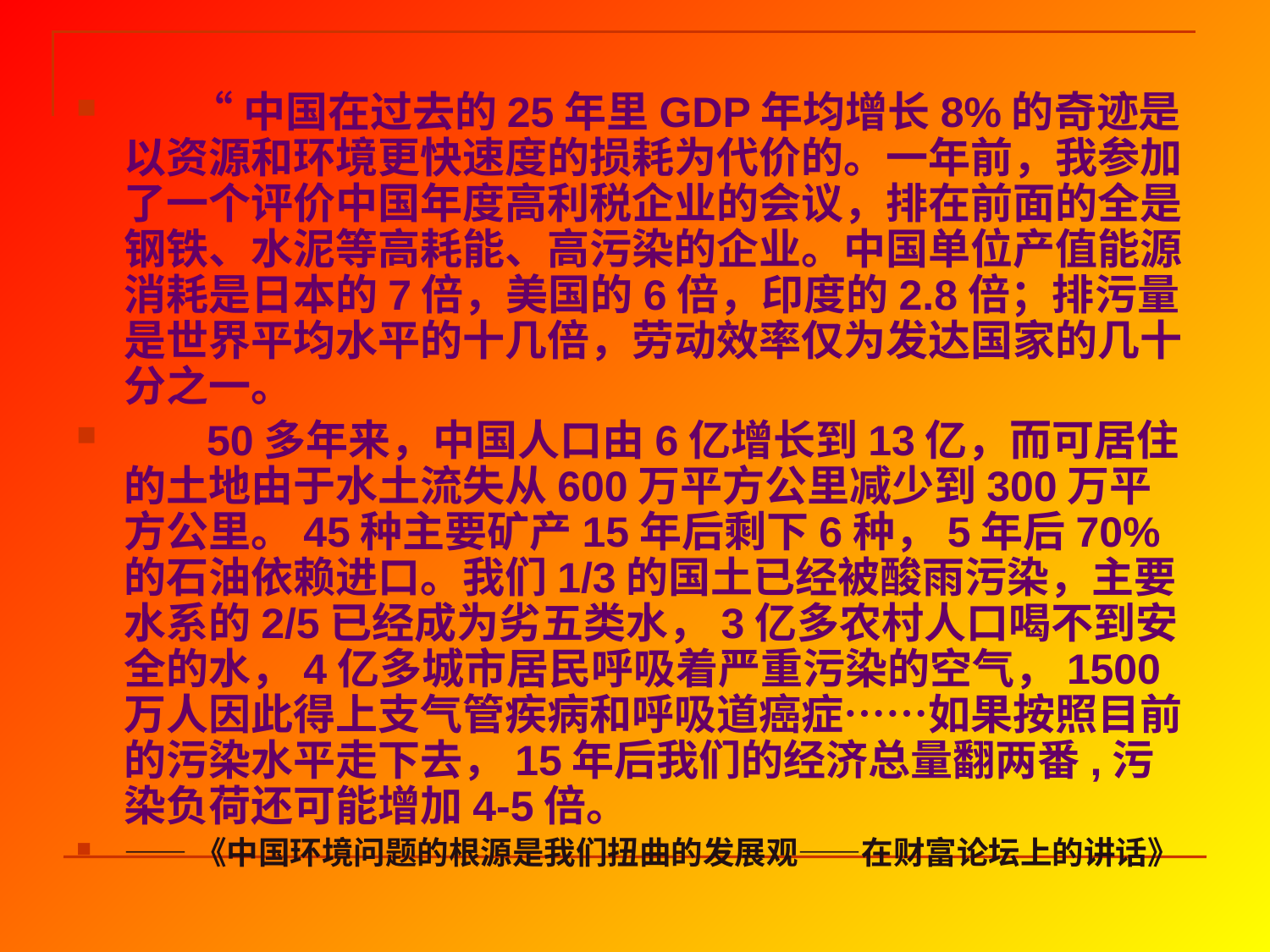

“中国在过去的25年里GDP年均增长8%的奇迹是以资源和环境更快速度的损耗为代价的。一年前，我参加了一个评价中国年度高利税企业的会议，排在前面的全是钢铁、水泥等高耗能、高污染的企业。中国单位产值能源消耗是日本的7倍，美国的6倍，印度的2.8倍；排污量是世界平均水平的十几倍，劳动效率仅为发达国家的几十分之一。
       50多年来，中国人口由6亿增长到13亿，而可居住的土地由于水土流失从600万平方公里减少到300万平方公里。45种主要矿产15年后剩下6种，5年后70%的石油依赖进口。我们1/3的国土已经被酸雨污染，主要水系的2/5已经成为劣五类水，3亿多农村人口喝不到安全的水，4亿多城市居民呼吸着严重污染的空气，1500万人因此得上支气管疾病和呼吸道癌症……如果按照目前的污染水平走下去，15年后我们的经济总量翻两番,污染负荷还可能增加4-5倍。
——《中国环境问题的根源是我们扭曲的发展观——在财富论坛上的讲话》